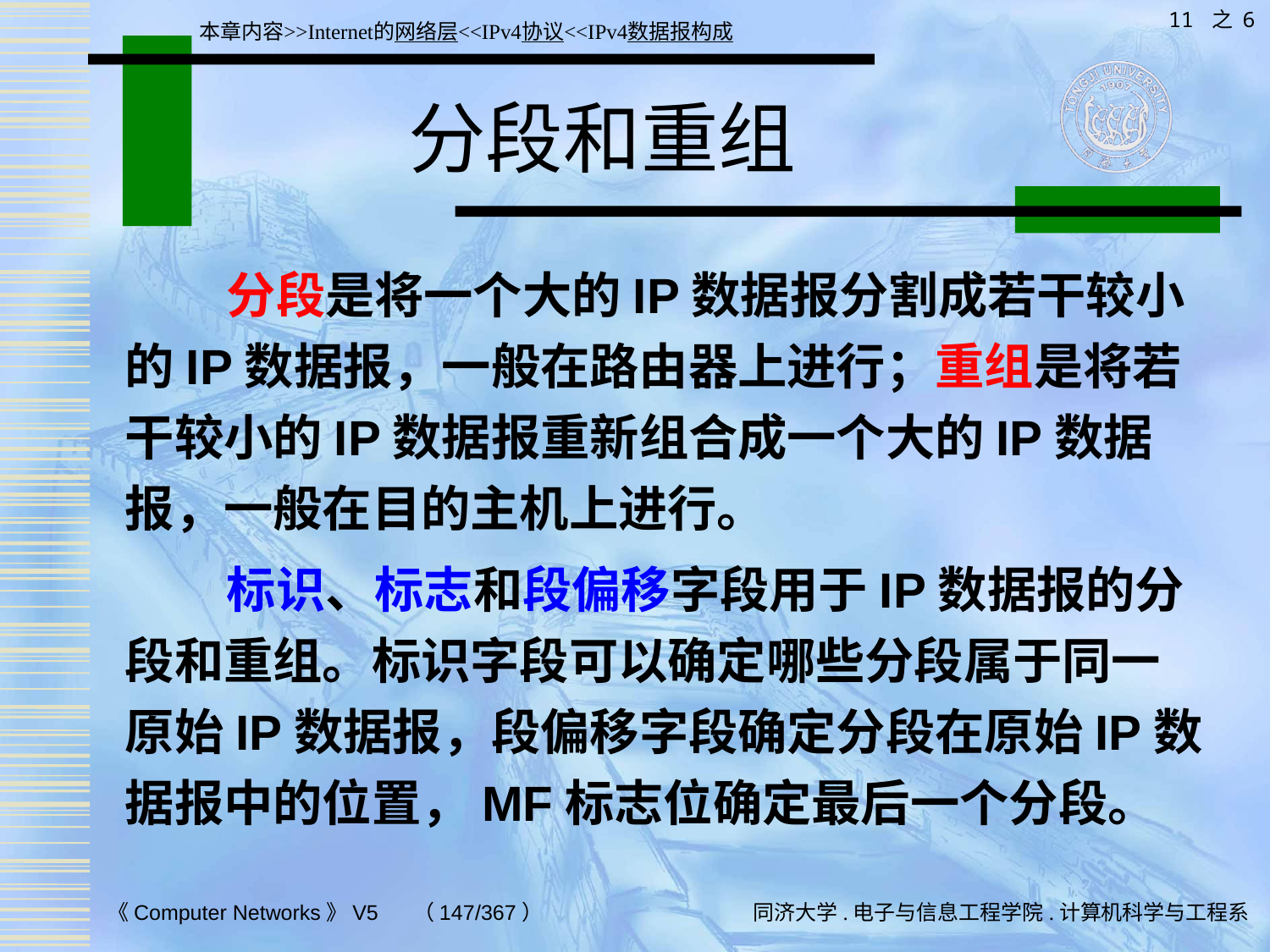

11 之 6
本章内容>>Internet的网络层<<IPv4协议<<IPv4数据报构成
# 分段和重组
        分段是将一个大的IP数据报分割成若干较小的IP数据报，一般在路由器上进行；重组是将若干较小的IP数据报重新组合成一个大的IP数据报，一般在目的主机上进行。
        标识、标志和段偏移字段用于IP数据报的分段和重组。标识字段可以确定哪些分段属于同一原始IP数据报，段偏移字段确定分段在原始IP数据报中的位置，MF标志位确定最后一个分段。